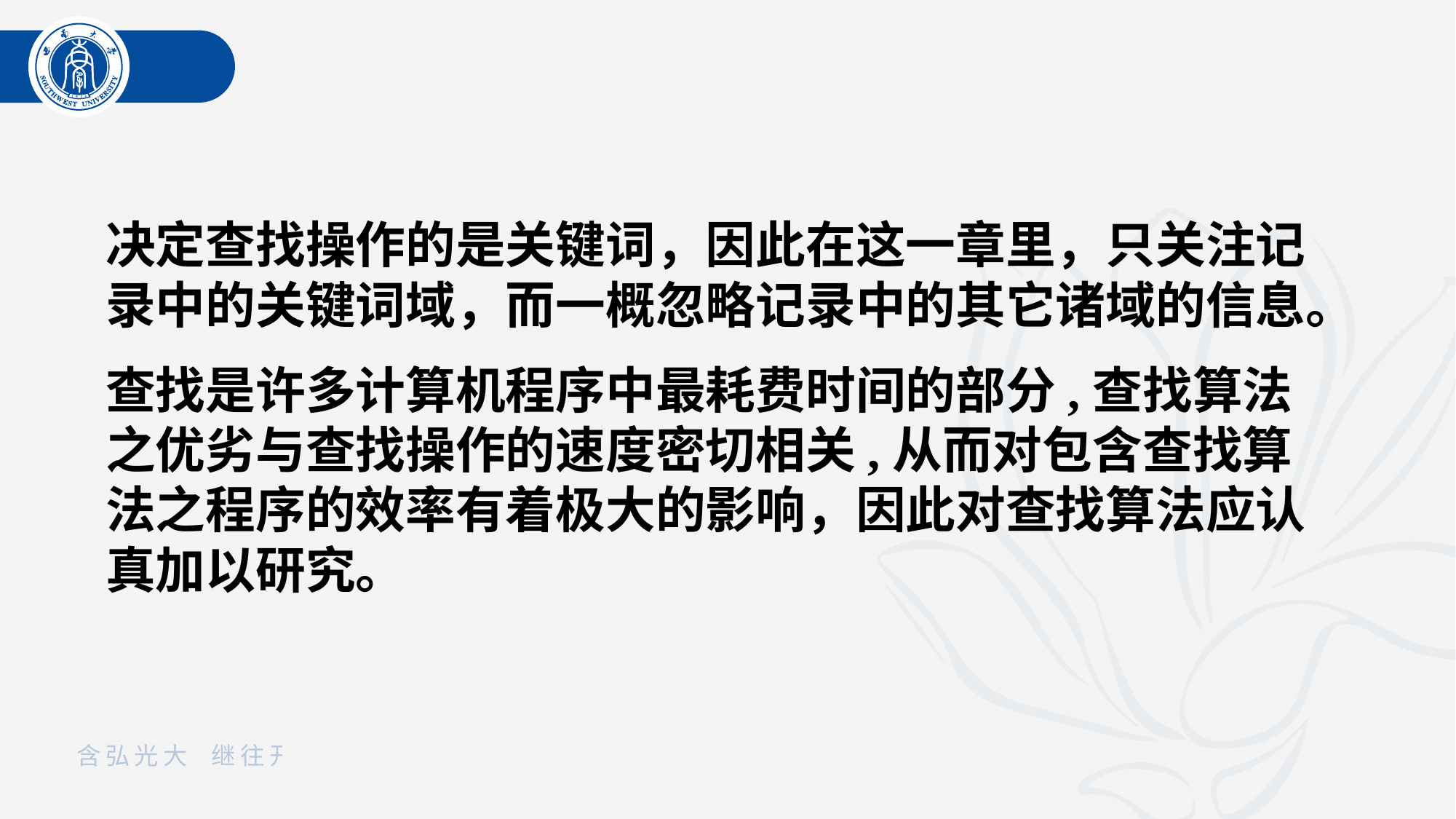

决定查找操作的是关键词，因此在这一章里，只关注记录中的关键词域，而一概忽略记录中的其它诸域的信息。
查找是许多计算机程序中最耗费时间的部分,查找算法之优劣与查找操作的速度密切相关,从而对包含查找算法之程序的效率有着极大的影响，因此对查找算法应认真加以研究。